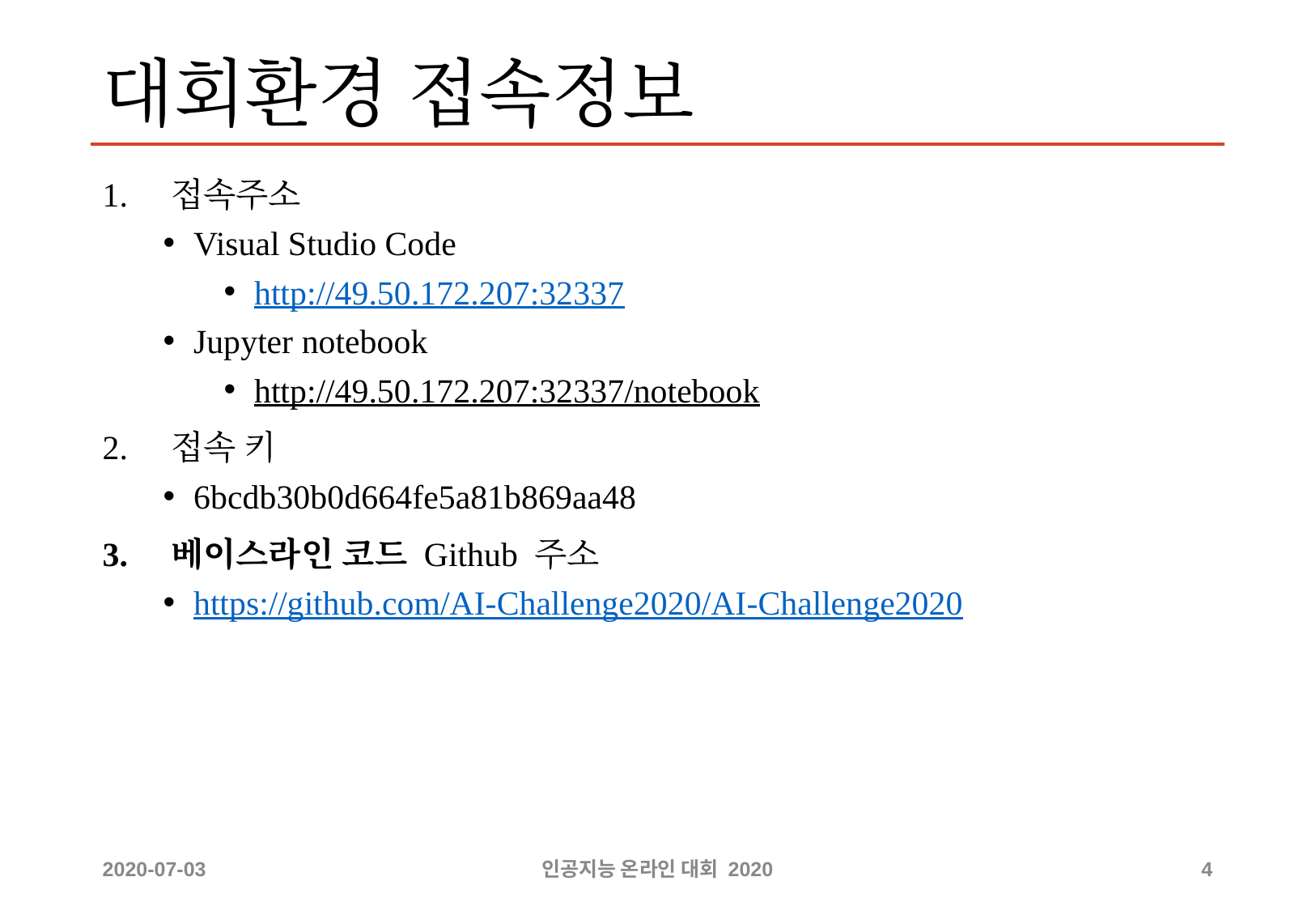

# 대회환경 접속정보
접속주소
Visual Studio Code
http://49.50.172.207:32337
Jupyter notebook
http://49.50.172.207:32337/notebook
접속 키
6bcdb30b0d664fe5a81b869aa48
베이스라인 코드 Github 주소
https://github.com/AI-Challenge2020/AI-Challenge2020

2020-07-03
인공지능 온라인 대회 2020
4